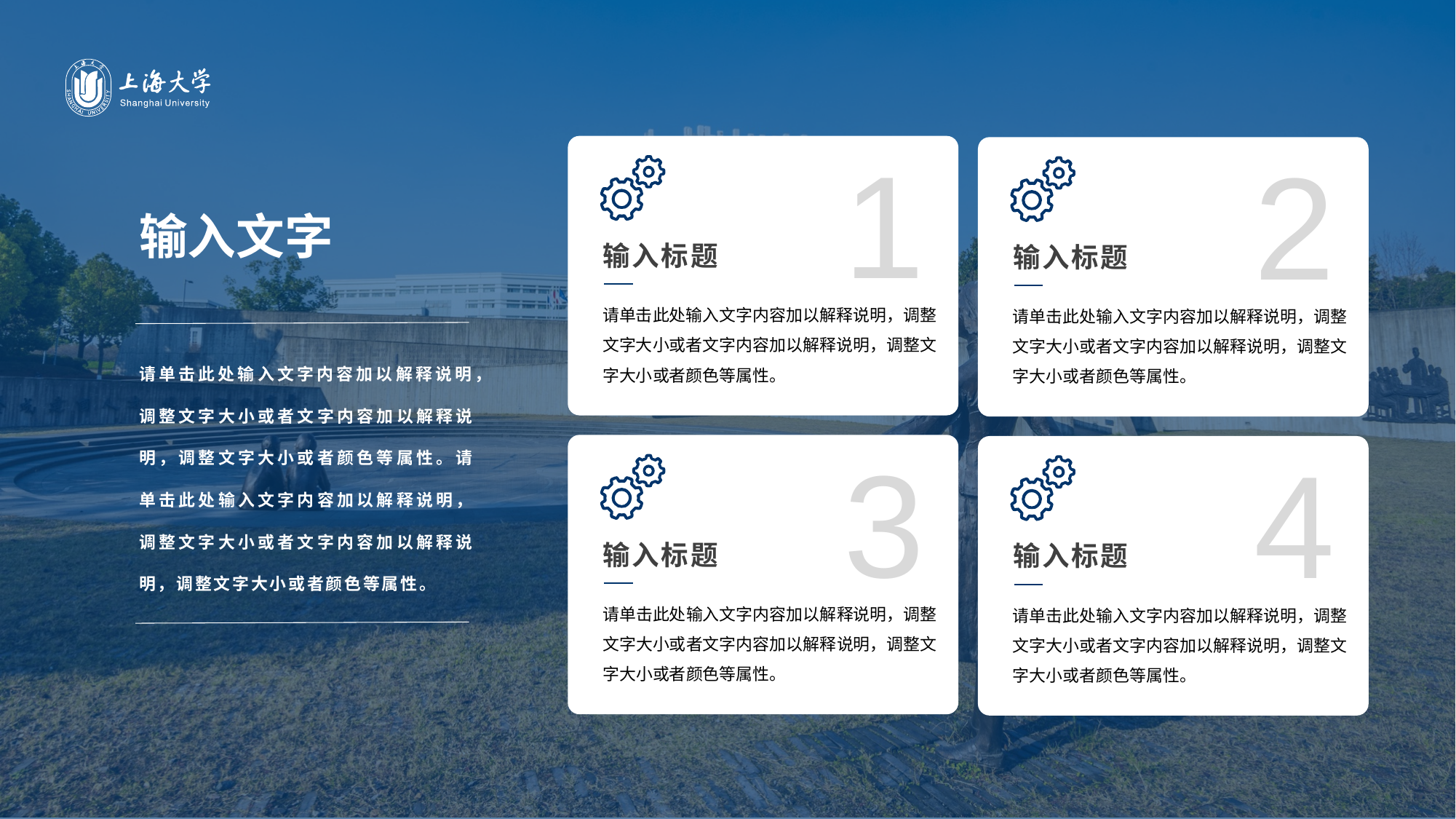

1

输入标题
请单击此处输入文字内容加以解释说明，调整文字大小或者文字内容加以解释说明，调整文字大小或者颜色等属性。
2

输入文字
输入标题
请单击此处输入文字内容加以解释说明，调整文字大小或者文字内容加以解释说明，调整文字大小或者颜色等属性。
请单击此处输入文字内容加以解释说明，调整文字大小或者文字内容加以解释说明，调整文字大小或者颜色等属性。请单击此处输入文字内容加以解释说明，调整文字大小或者文字内容加以解释说明，调整文字大小或者颜色等属性。
3
4

输入标题
输入标题
请单击此处输入文字内容加以解释说明，调整文字大小或者文字内容加以解释说明，调整文字大小或者颜色等属性。
请单击此处输入文字内容加以解释说明，调整文字大小或者文字内容加以解释说明，调整文字大小或者颜色等属性。